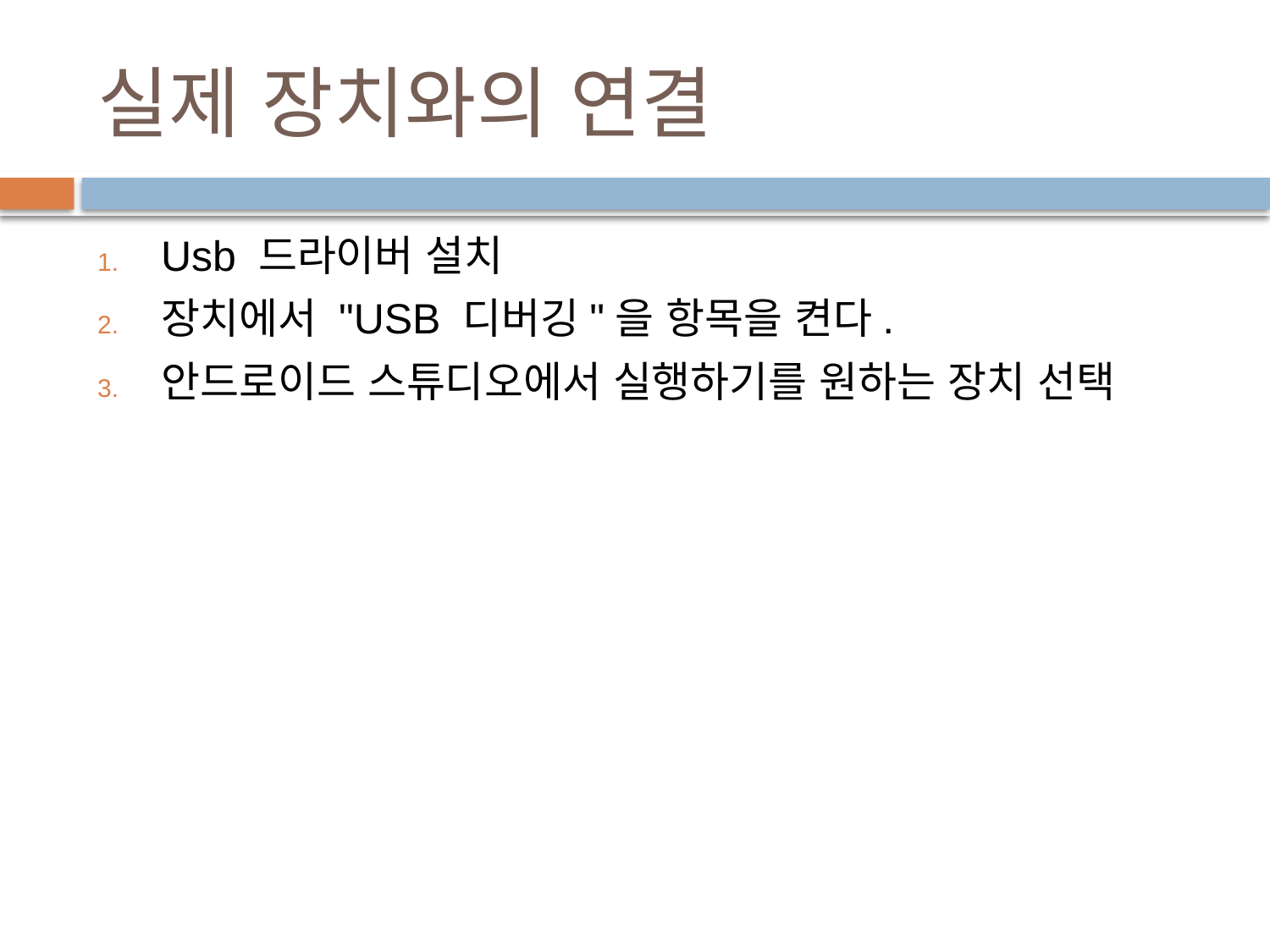

# 실제 장치와의 연결
Usb 드라이버 설치
장치에서 "USB 디버깅"을 항목을 켠다.
안드로이드 스튜디오에서 실행하기를 원하는 장치 선택